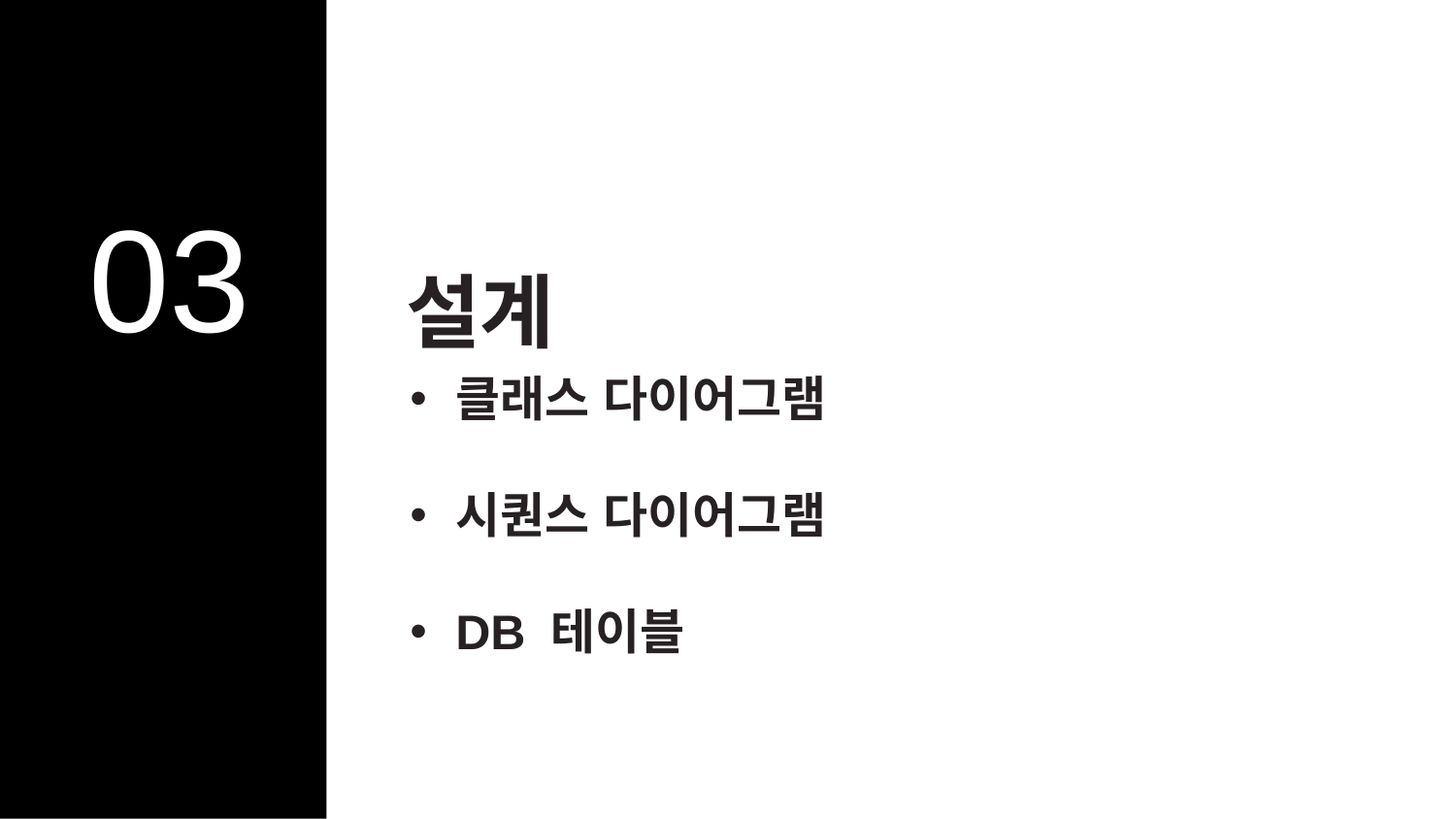

설계
03

클래스 다이어그램
시퀀스 다이어그램
DB 테이블